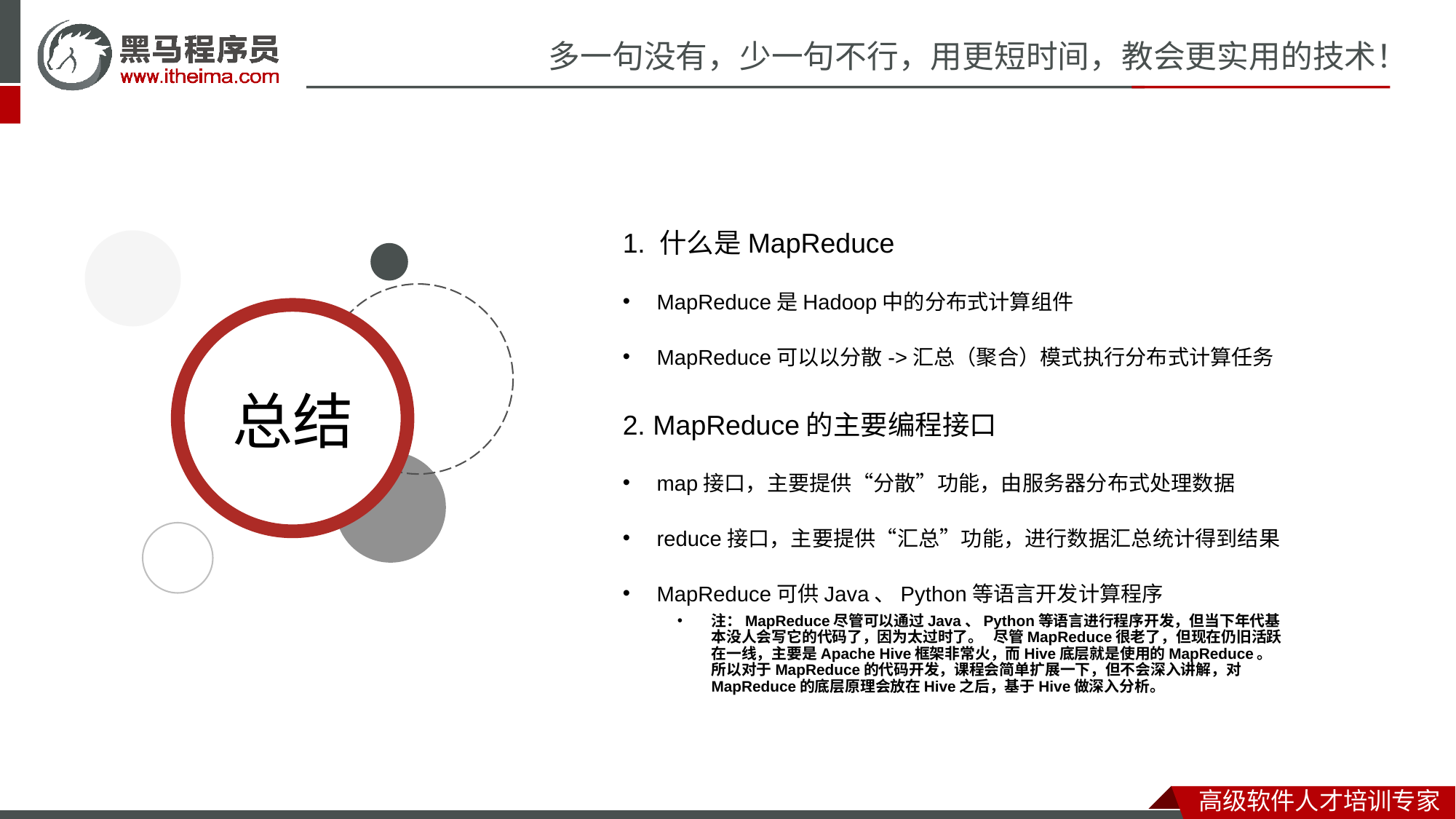

1. 什么是MapReduce
MapReduce是Hadoop中的分布式计算组件
MapReduce可以以分散->汇总（聚合）模式执行分布式计算任务
2. MapReduce的主要编程接口
map接口，主要提供“分散”功能，由服务器分布式处理数据
reduce接口，主要提供“汇总”功能，进行数据汇总统计得到结果
MapReduce可供Java、Python等语言开发计算程序
注：MapReduce尽管可以通过Java、Python等语言进行程序开发，但当下年代基本没人会写它的代码了，因为太过时了。   尽管MapReduce很老了，但现在仍旧活跃在一线，主要是Apache Hive框架非常火，而Hive底层就是使用的MapReduce。 所以对于MapReduce的代码开发，课程会简单扩展一下，但不会深入讲解，对MapReduce的底层原理会放在Hive之后，基于Hive做深入分析。